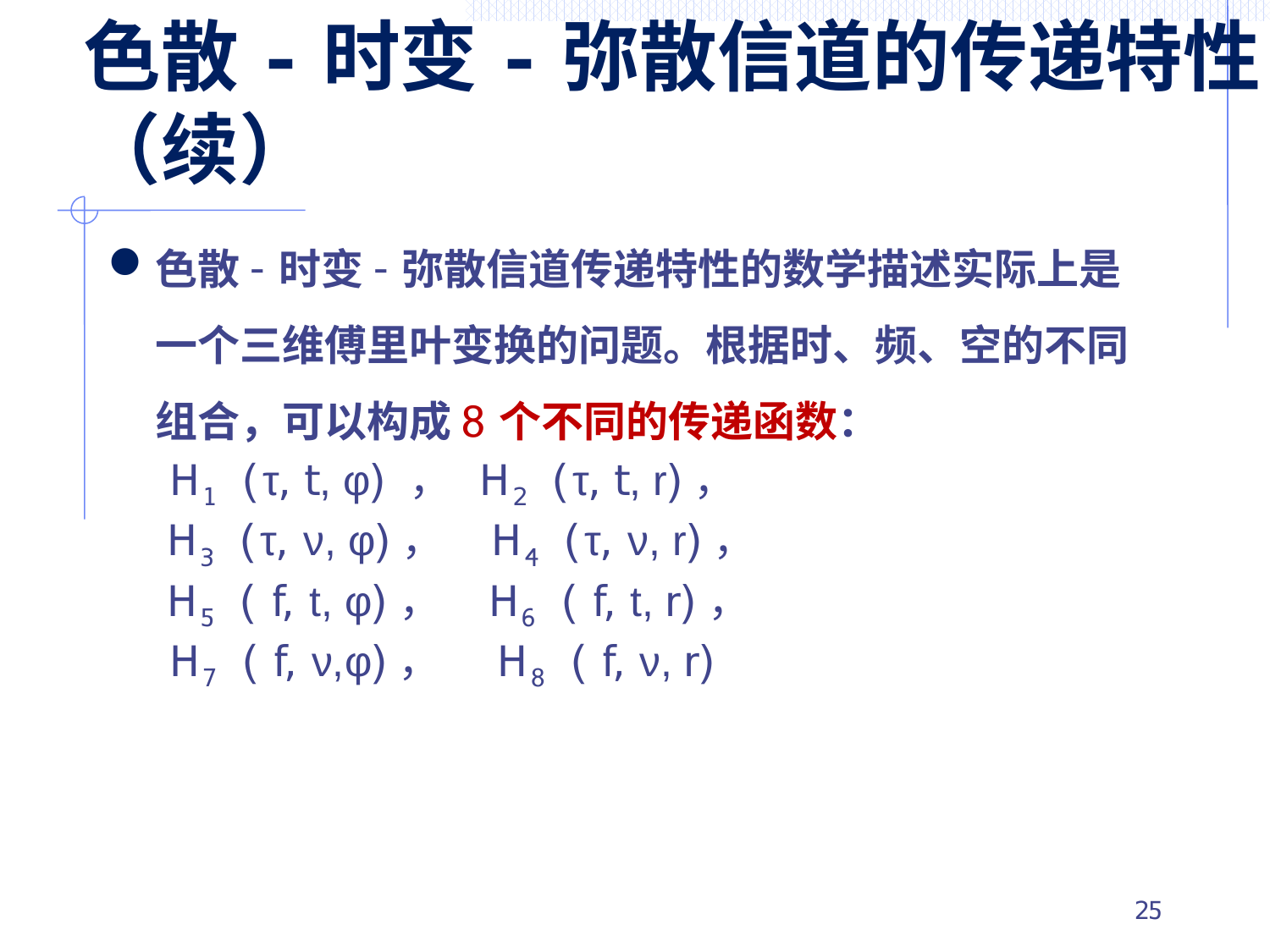

# 色散-时变-弥散信道的传递特性（续）

色散-时变-弥散信道传递特性的数学描述实际上是一个三维傅里叶变换的问题。根据时、频、空的不同组合，可以构成8个不同的传递函数：
     H1  (τ, t, φ) ，  H2  (τ, t, r)，
	 H3  (τ, ν, φ)，    H4  (τ, ν, r)，
	 H5  ( f, t, φ)，    H6  ( f, t, r)，
     H7  ( f, ν,φ)，     H8  ( f, ν, r)

25